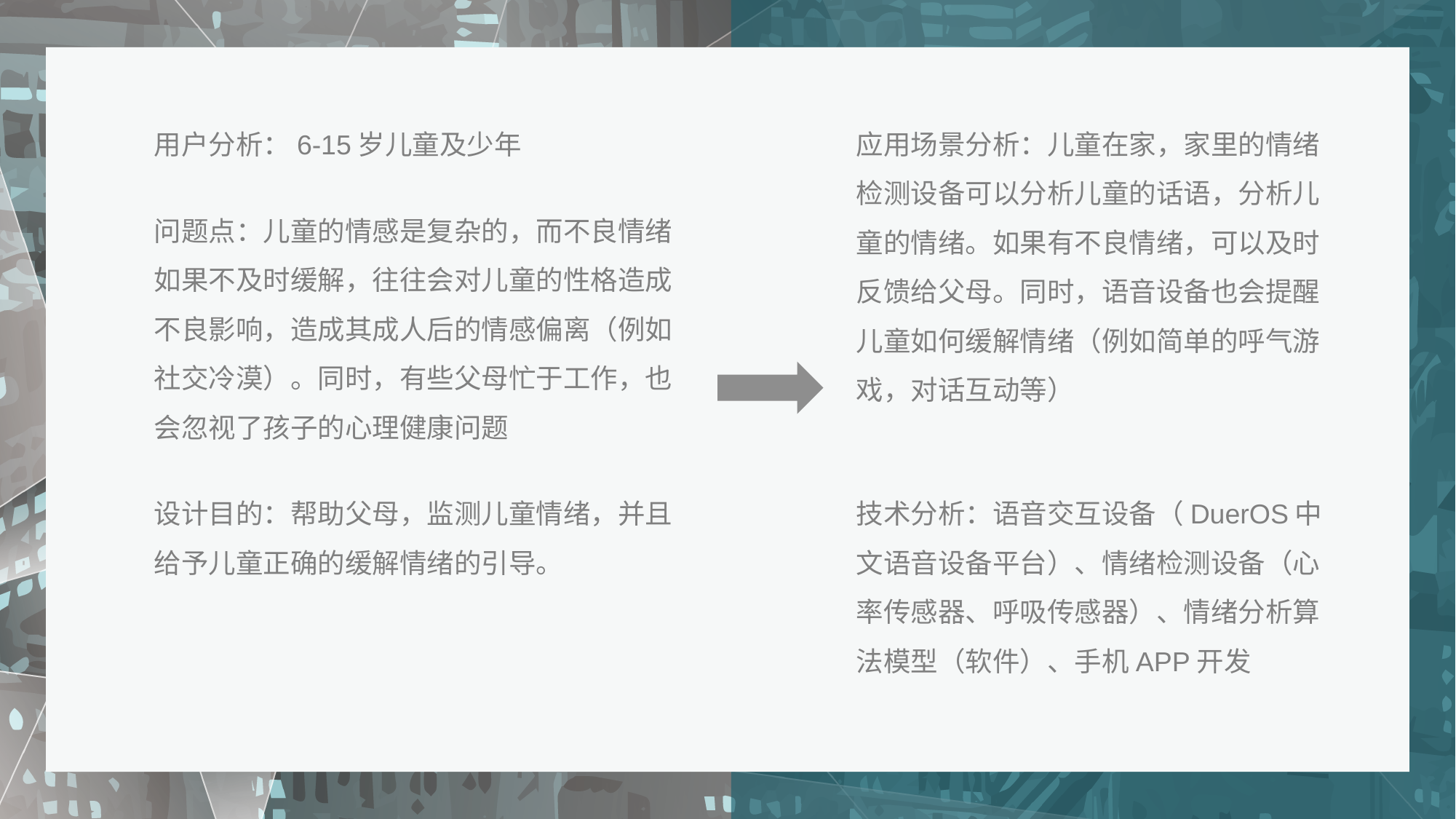

用户分析：6-15岁儿童及少年
应用场景分析：儿童在家，家里的情绪检测设备可以分析儿童的话语，分析儿童的情绪。如果有不良情绪，可以及时反馈给父母。同时，语音设备也会提醒儿童如何缓解情绪（例如简单的呼气游戏，对话互动等）
问题点：儿童的情感是复杂的，而不良情绪如果不及时缓解，往往会对儿童的性格造成不良影响，造成其成人后的情感偏离（例如社交冷漠）。同时，有些父母忙于工作，也会忽视了孩子的心理健康问题

设计目的：帮助父母，监测儿童情绪，并且给予儿童正确的缓解情绪的引导。
技术分析：语音交互设备（DuerOS中文语音设备平台）、情绪检测设备（心率传感器、呼吸传感器）、情绪分析算法模型（软件）、手机APP开发